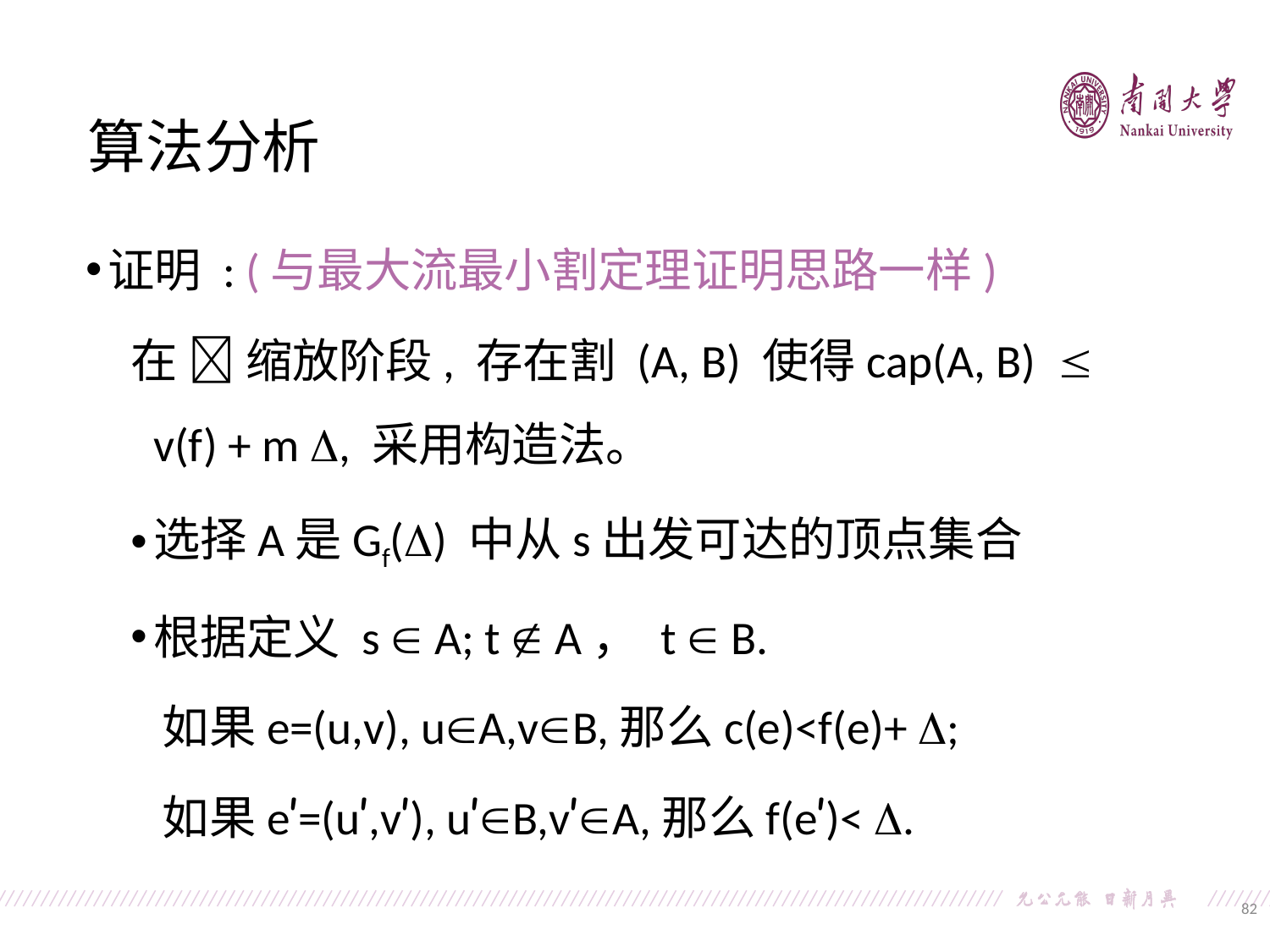

算法分析
证明 : (与最大流最小割定理证明思路一样)
在 Δ 缩放阶段, 存在割 (A, B) 使得cap(A, B)  ≤  v(f) + m Δ, 采用构造法。
选择A是Gf(Δ) 中从s出发可达的顶点集合
根据定义 s ∈ A; t ∉ A， t ∈ B.
  如果e=(u,v), u∈A,v∈B,那么c(e)<f(e)+ Δ;
  如果e’=(u’,v’), u’∈B,v’∈A,那么f(e’)< Δ.

82